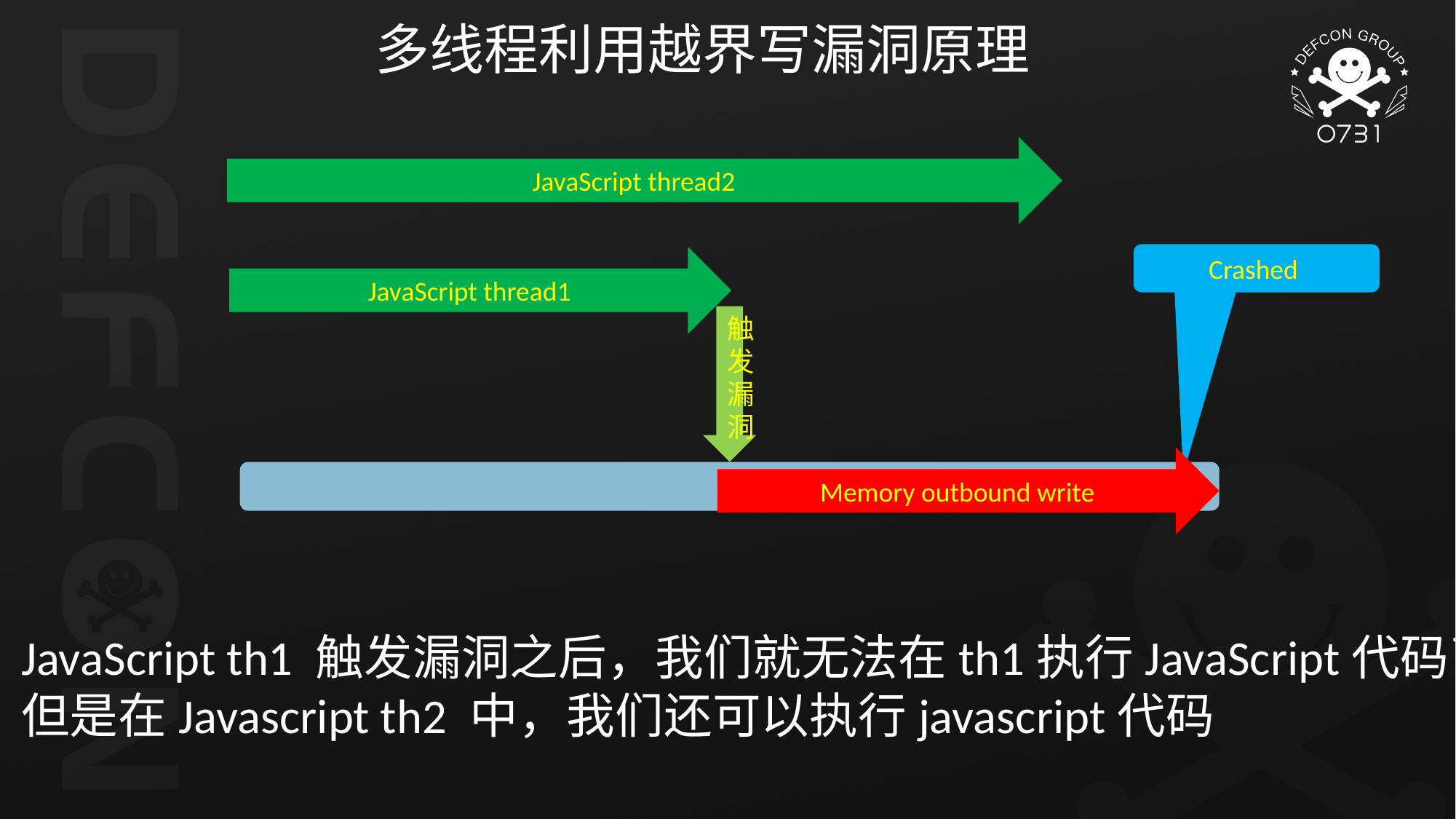

多线程利用越界写漏洞原理
JavaScript thread2
Crashed
JavaScript thread1
触发漏洞

Memory outbound write

JavaScript th1 触发漏洞之后，我们就无法在th1执行JavaScript代码了
但是在Javascript th2 中，我们还可以执行javascript代码